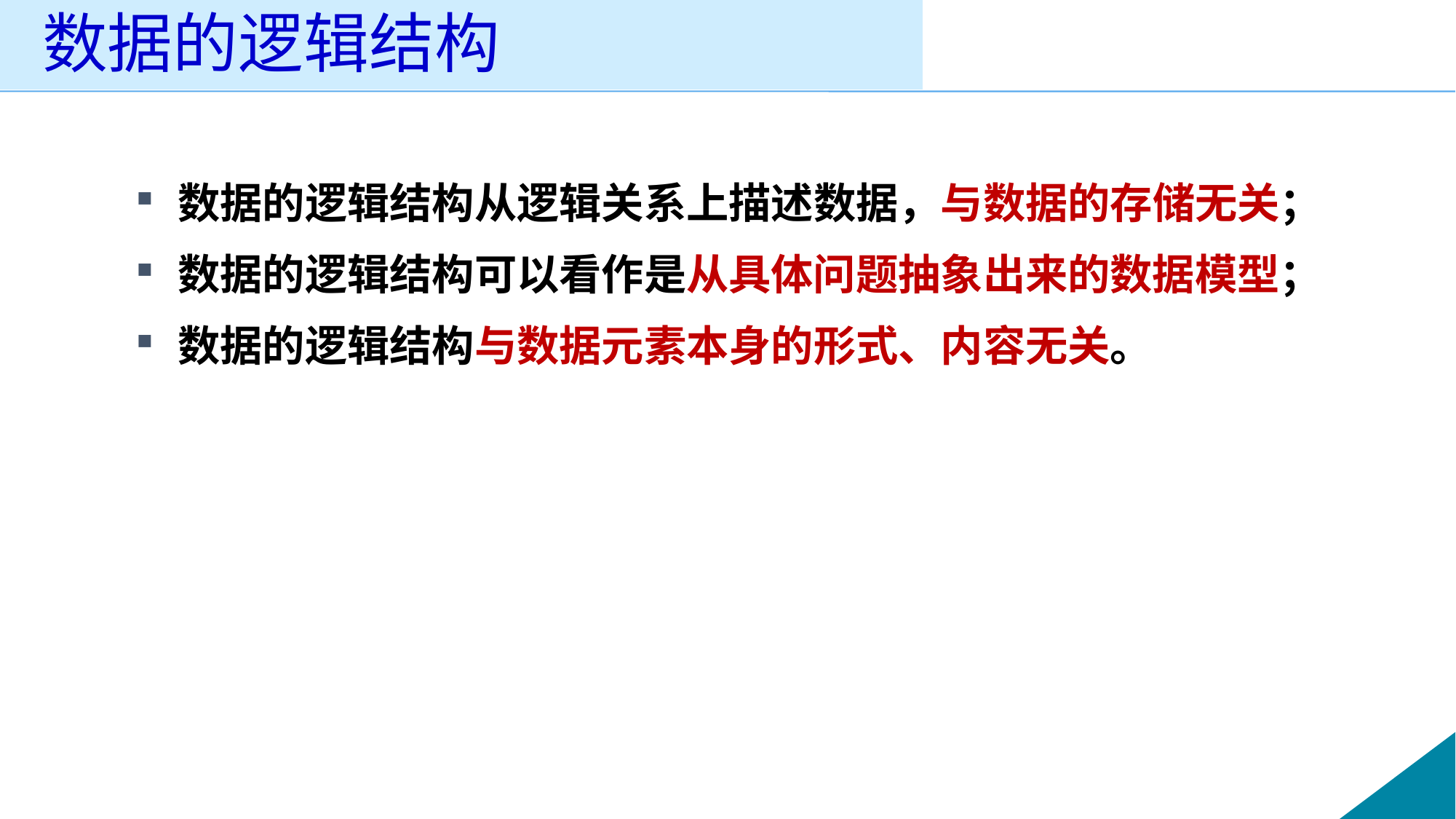

# 数据的逻辑结构

数据的逻辑结构从逻辑关系上描述数据，与数据的存储无关；
数据的逻辑结构可以看作是从具体问题抽象出来的数据模型；
数据的逻辑结构与数据元素本身的形式、内容无关。